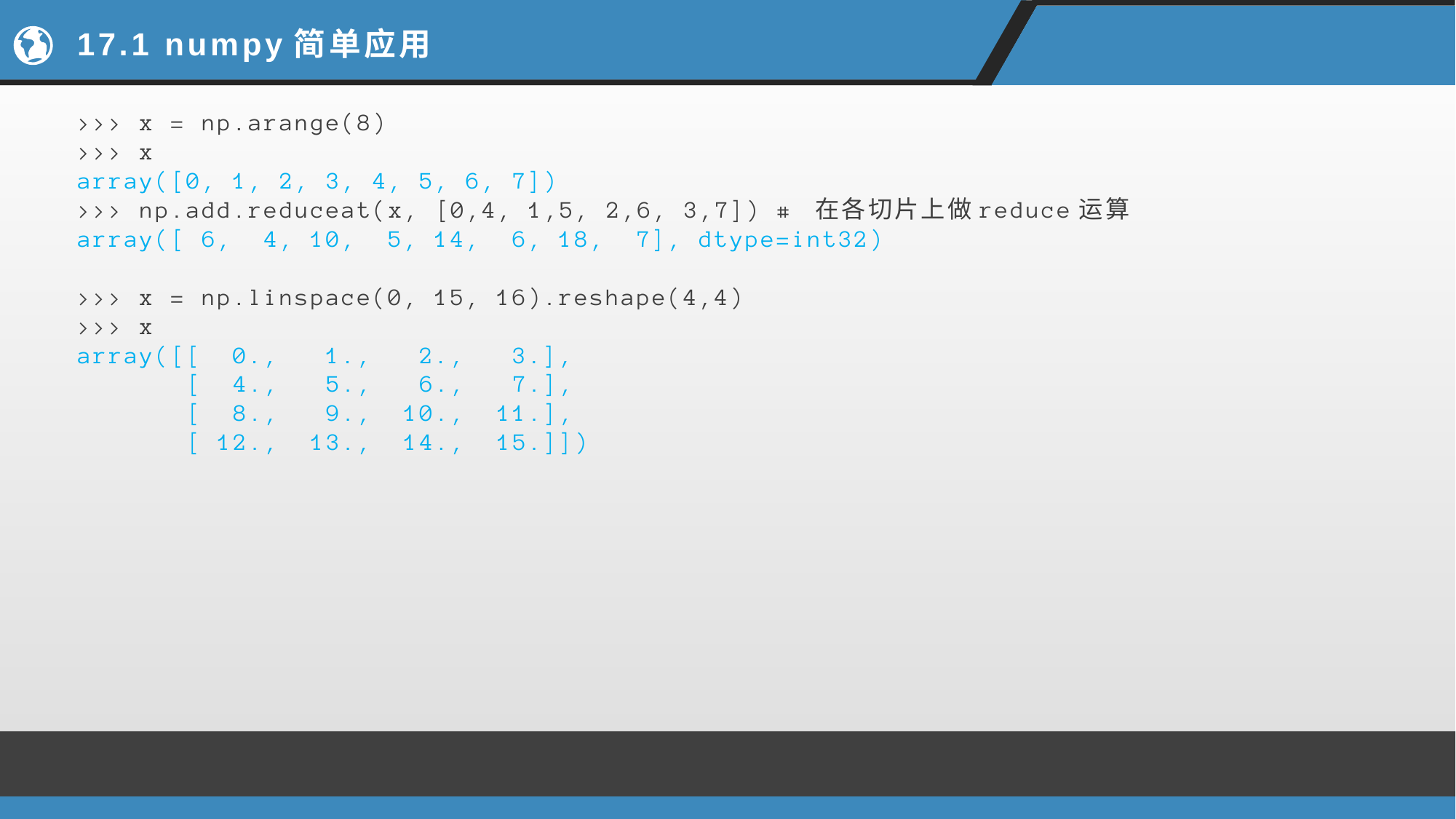

# 17.1 numpy简单应用

>>> x = np.arange(8)
>>> x
array([0, 1, 2, 3, 4, 5, 6, 7])
>>> np.add.reduceat(x, [0,4, 1,5, 2,6, 3,7]) # 在各切片上做reduce运算
array([ 6,  4, 10,  5, 14,  6, 18,  7], dtype=int32)

>>> x = np.linspace(0, 15, 16).reshape(4,4)
>>> x
array([[  0.,   1.,   2.,   3.],
       [  4.,   5.,   6.,   7.],
       [  8.,   9.,  10.,  11.],
       [ 12.,  13.,  14.,  15.]])